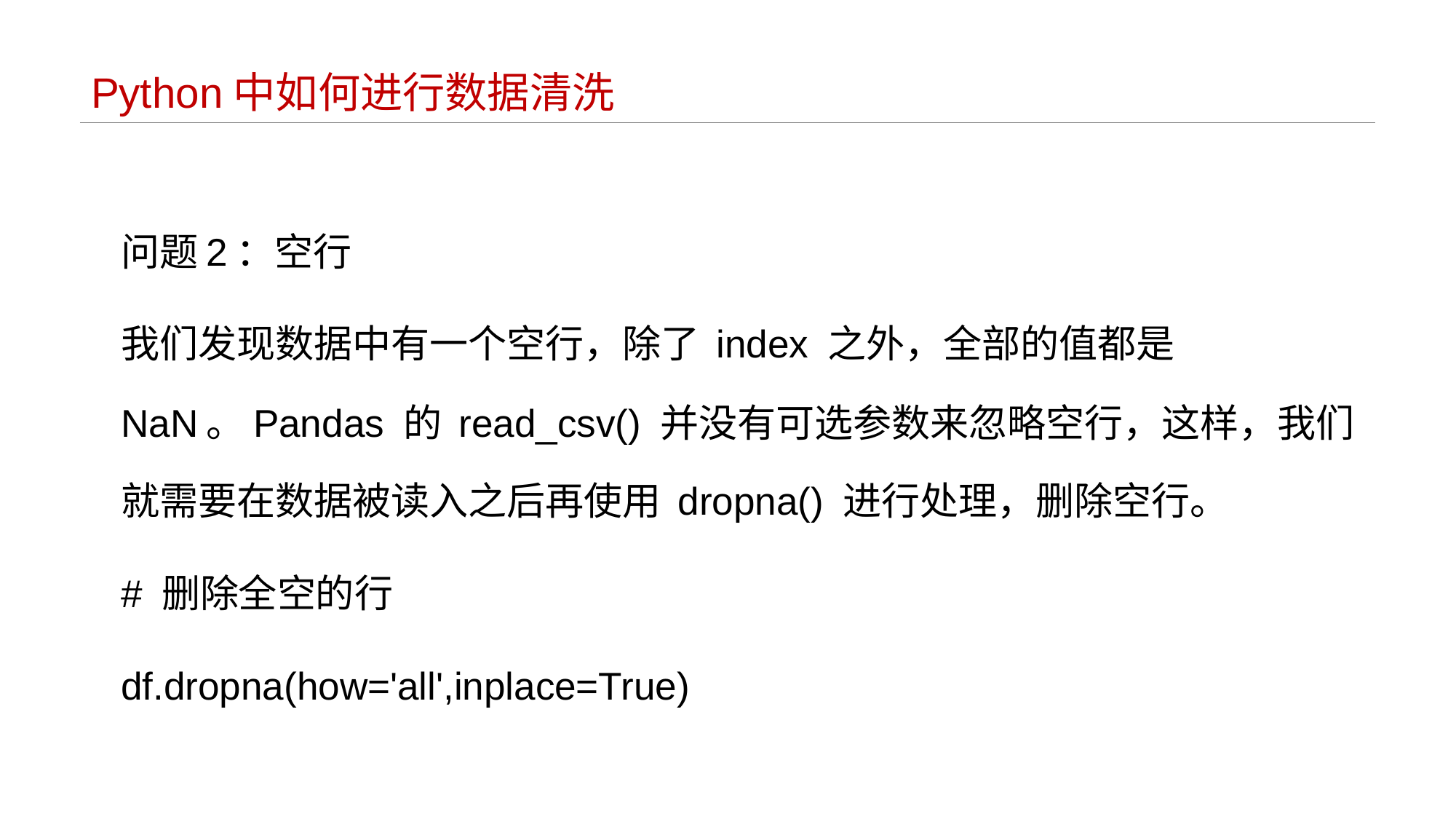

# Python中如何进行数据清洗
问题2：空行
我们发现数据中有一个空行，除了 index 之外，全部的值都是 NaN。Pandas 的 read_csv() 并没有可选参数来忽略空行，这样，我们就需要在数据被读入之后再使用 dropna() 进行处理，删除空行。
# 删除全空的行
df.dropna(how='all',inplace=True)